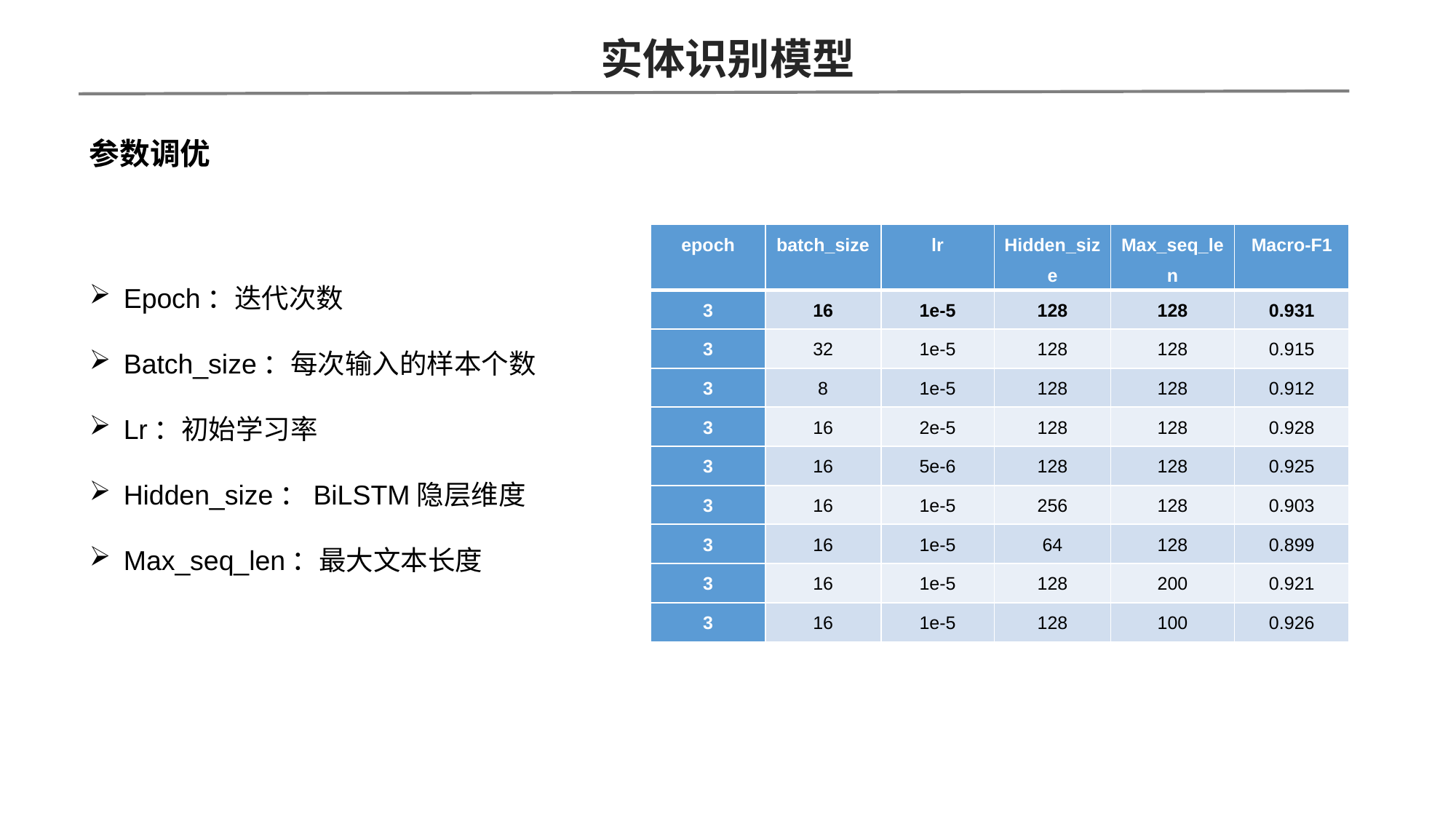

实体识别模型
参数调优
| epoch | batch\_size | lr | Hidden\_size | Max\_seq\_len | Macro-F1 |
| --- | --- | --- | --- | --- | --- |
| 3 | 16 | 1e-5 | 128 | 128 | 0.931 |
| 3 | 32 | 1e-5 | 128 | 128 | 0.915 |
| 3 | 8 | 1e-5 | 128 | 128 | 0.912 |
| 3 | 16 | 2e-5 | 128 | 128 | 0.928 |
| 3 | 16 | 5e-6 | 128 | 128 | 0.925 |
| 3 | 16 | 1e-5 | 256 | 128 | 0.903 |
| 3 | 16 | 1e-5 | 64 | 128 | 0.899 |
| 3 | 16 | 1e-5 | 128 | 200 | 0.921 |
| 3 | 16 | 1e-5 | 128 | 100 | 0.926 |
Epoch：迭代次数
Batch_size：每次输入的样本个数
Lr：初始学习率
Hidden_size：BiLSTM隐层维度
Max_seq_len：最大文本长度